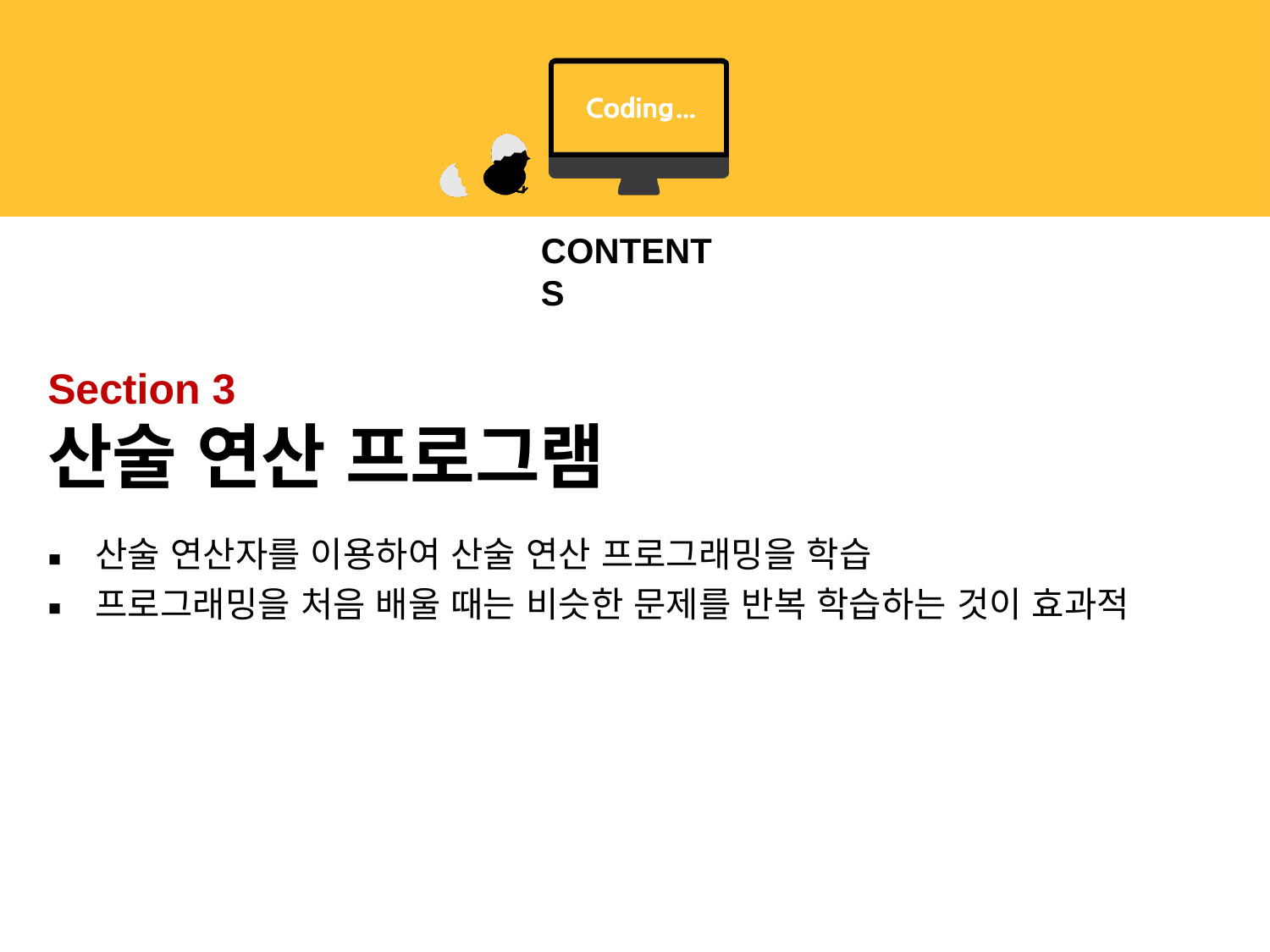

# Section 3 산술 연산 프로그램
산술 연산자를 이용하여 산술 연산 프로그래밍을 학습
프로그래밍을 처음 배울 때는 비슷한 문제를 반복 학습하는 것이 효과적